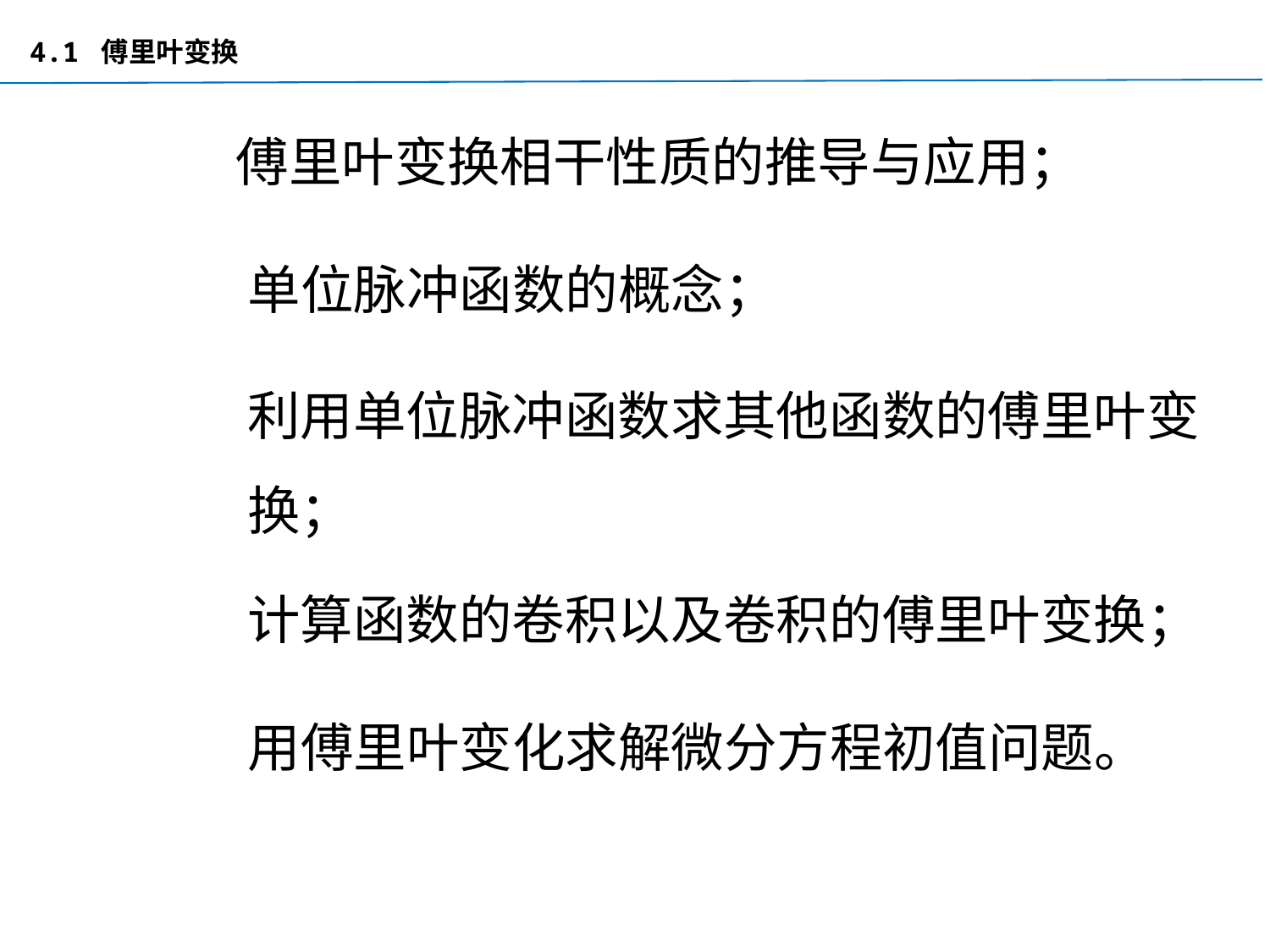

4.1 傅里叶变换
傅里叶变换相干性质的推导与应用；
单位脉冲函数的概念；
利用单位脉冲函数求其他函数的傅里叶变换；
计算函数的卷积以及卷积的傅里叶变换；
用傅里叶变化求解微分方程初值问题。